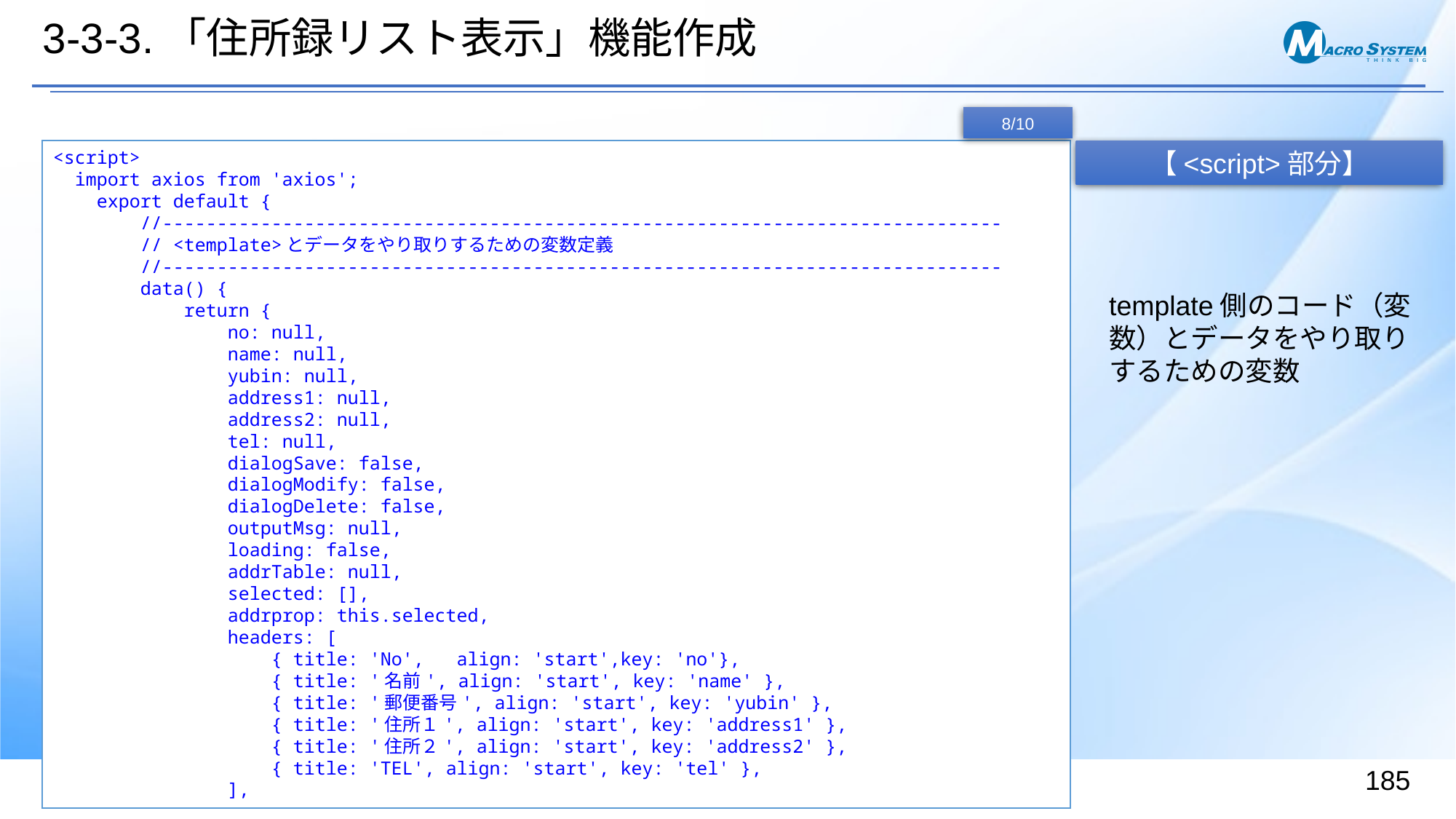

# 3-3-3.「住所録リスト表示」機能作成
8/10
<script>
  import axios from 'axios';
    export default {
        //-----------------------------------------------------------------------------
        // <template>とデータをやり取りするための変数定義
        //-----------------------------------------------------------------------------
        data() {
            return {
                no: null,
                name: null,
                yubin: null,
                address1: null,
                address2: null,
                tel: null,
                dialogSave: false,
                dialogModify: false,
                dialogDelete: false,
                outputMsg: null,
                loading: false,
                addrTable: null,
                selected: [],
                addrprop: this.selected,
                headers: [
                    { title: 'No',   align: 'start',key: 'no'},
                    { title: '名前', align: 'start', key: 'name' },
                    { title: '郵便番号', align: 'start', key: 'yubin' },
                    { title: '住所１', align: 'start', key: 'address1' },
                    { title: '住所２', align: 'start', key: 'address2' },
                    { title: 'TEL', align: 'start', key: 'tel' },
                ],
【<script>部分】
template側のコード（変数）とデータをやり取りするための変数